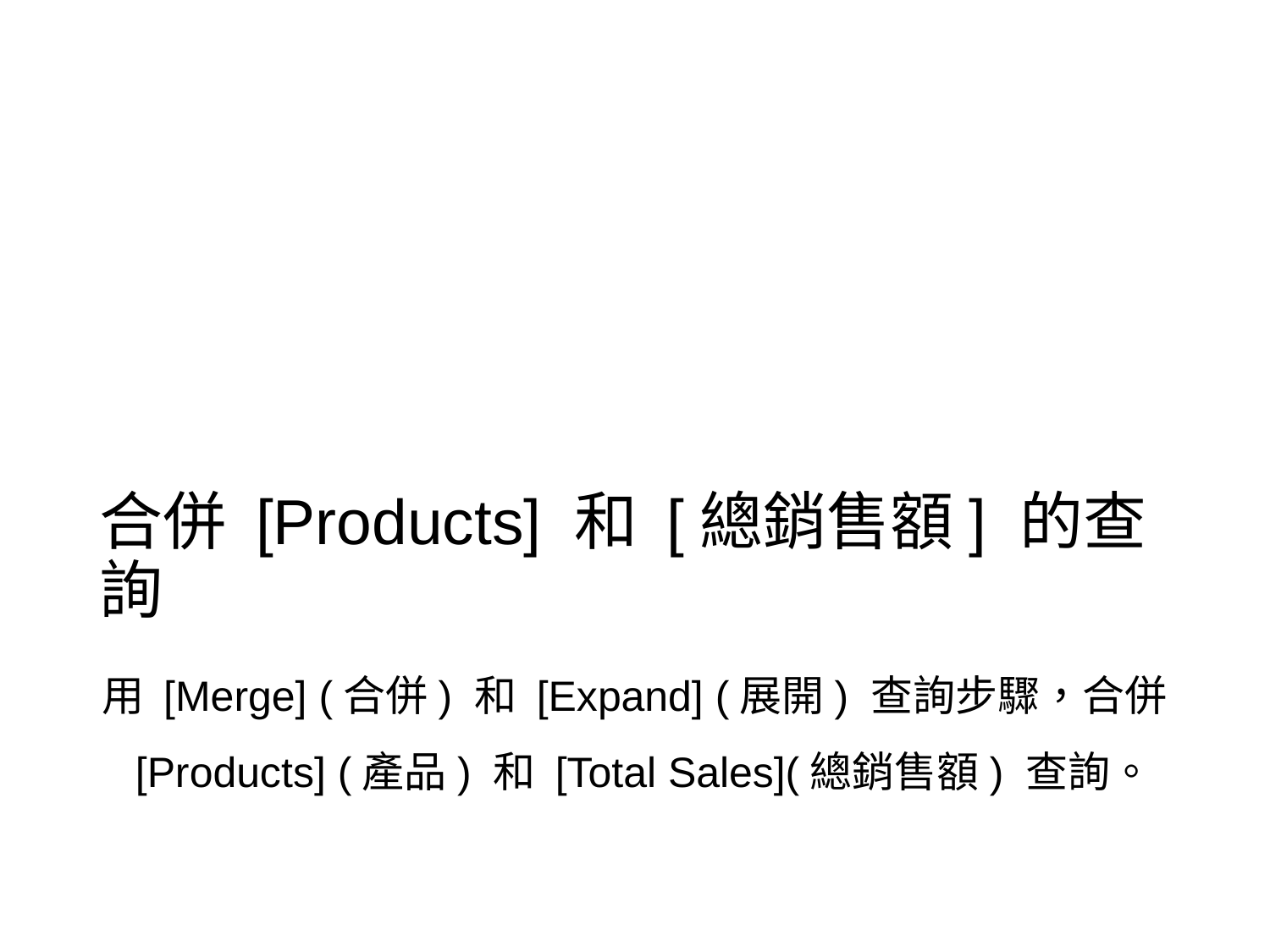

# 合併 [Products] 和 [總銷售額] 的查詢
用 [Merge] (合併) 和 [Expand] (展開) 查詢步驟，合併 [Products] (產品) 和 [Total Sales](總銷售額) 查詢。